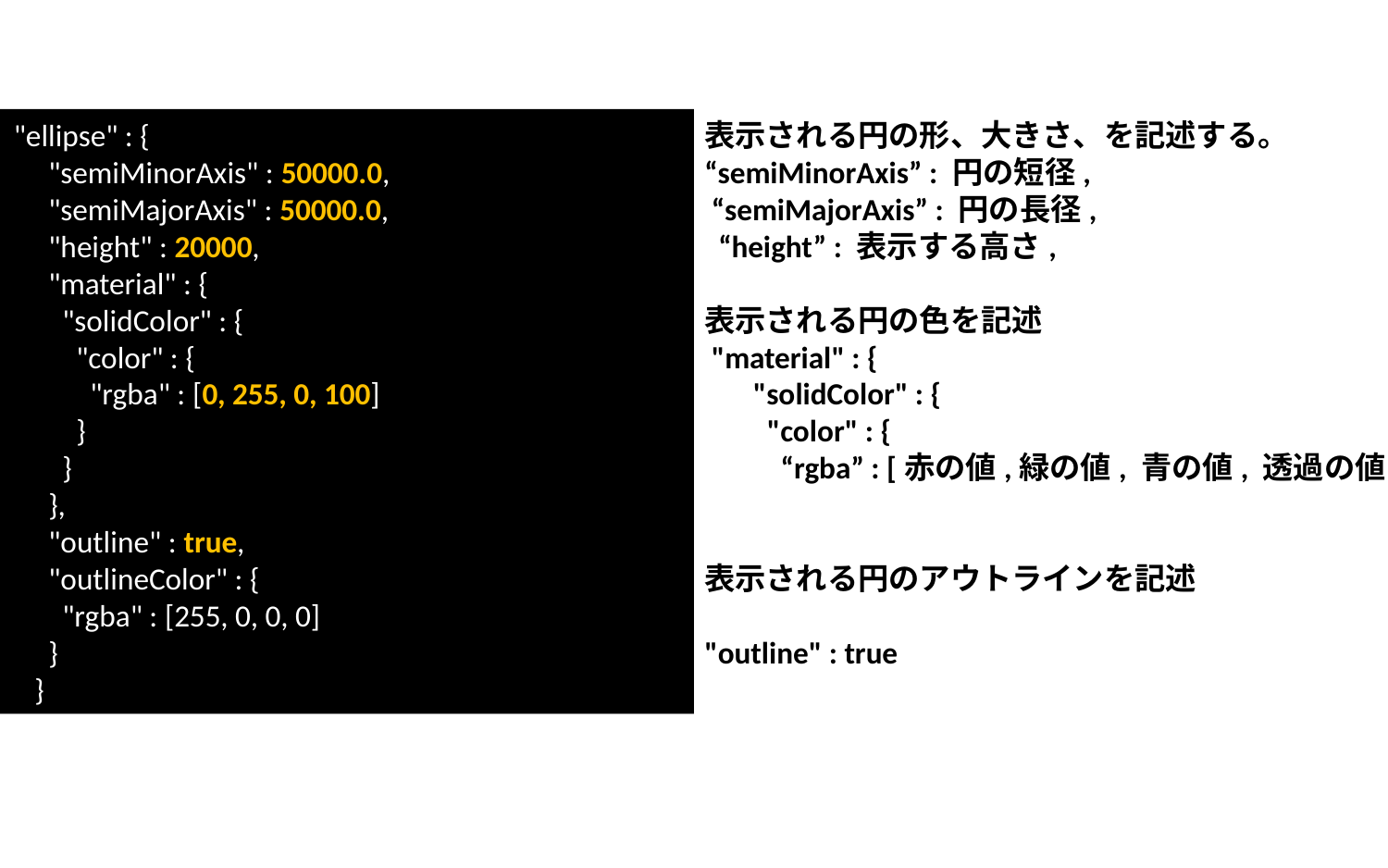

"ellipse" : {
     "semiMinorAxis" : 50000.0,
     "semiMajorAxis" : 50000.0,
     "height" : 20000,
     "material" : {
       "solidColor" : {
         "color" : {
           "rgba" : [0, 255, 0, 100]
         }
       }
     },
     "outline" : true,
     "outlineColor" : {
       "rgba" : [255, 0, 0, 0]
     }
   }
表示される円の形、大きさ、を記述する。
“semiMinorAxis” : 円の短径,
 “semiMajorAxis” : 円の長径,
  “height” : 表示する高さ,

表示される円の色を記述
 "material" : {
       "solidColor" : {
         "color" : {
           “rgba” : [赤の値,緑の値, 青の値, 透過の値]

表示される円のアウトラインを記述

"outline" : true